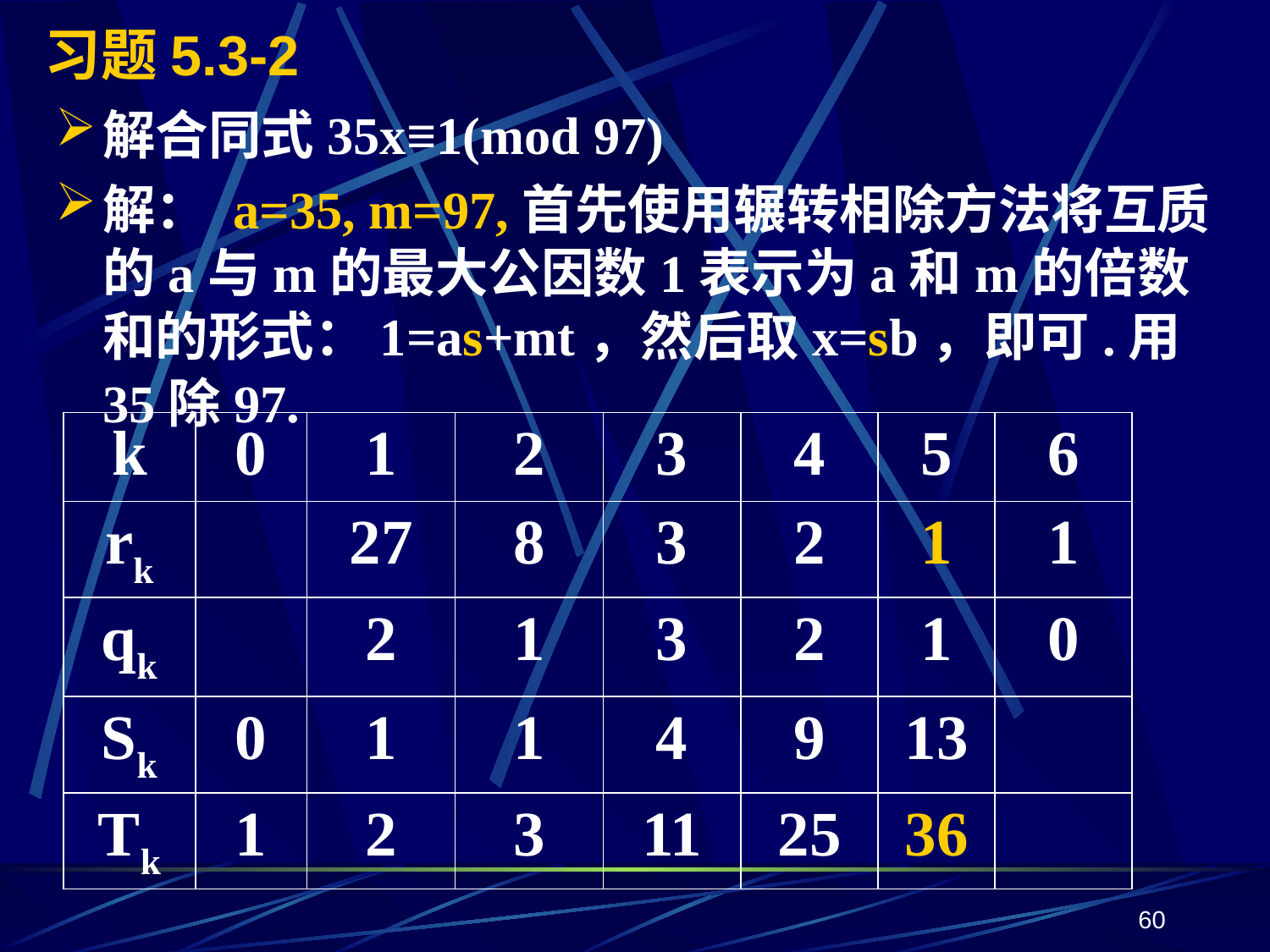

# 习题5.3-2
解合同式35x≡1(mod 97)
解： a=35, m=97,首先使用辗转相除方法将互质的a与m的最大公因数1表示为a和m的倍数和的形式：1=as+mt，然后取x=sb，即可.用35除97.
| k | 0 | 1 | 2 | 3 | 4 | 5 | 6 |
| --- | --- | --- | --- | --- | --- | --- | --- |
| rk |  | 27 | 8 | 3 | 2 | 1 | 1 |
| qk |  | 2 | 1 | 3 | 2 | 1 | 0 |
| Sk | 0 | 1 | 1 | 4 | 9 | 13 |  |
| Tk | 1 | 2 | 3 | 11 | 25 | 36 |  |

60